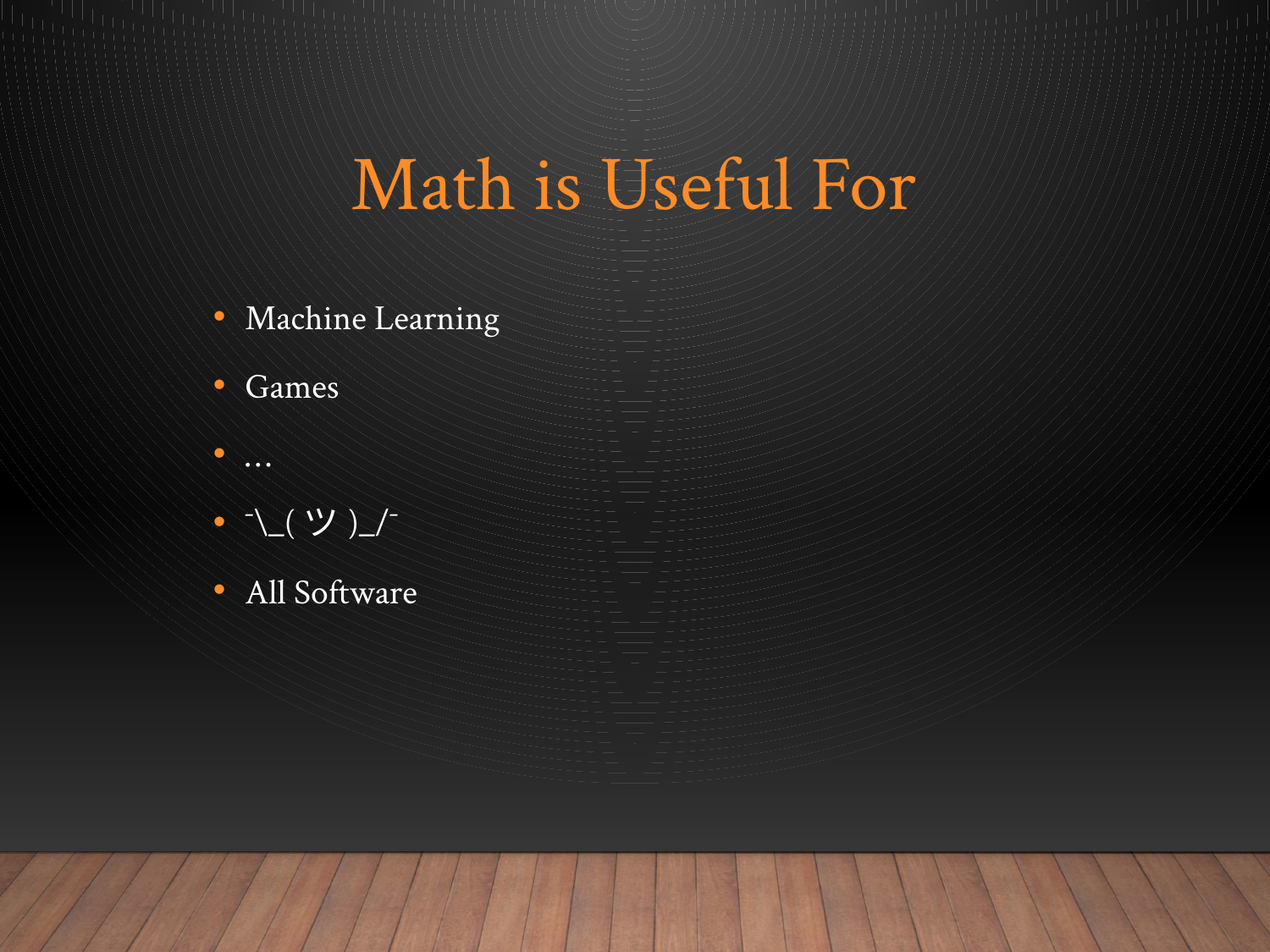

# Math is Useful For
Machine Learning
Games
…
¯\_(ツ)_/¯
All Software